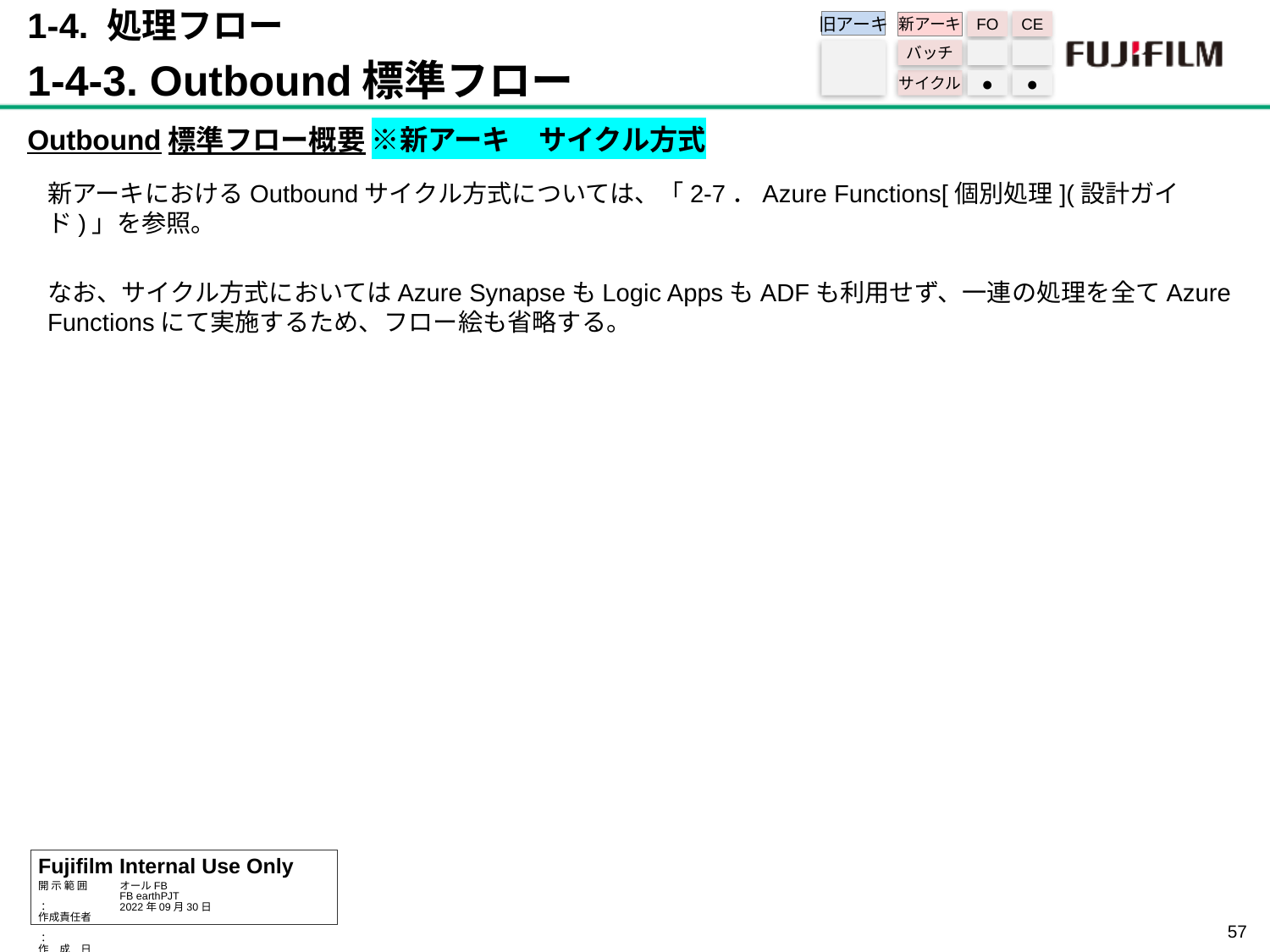

1-4. 処理フロー
1-4-3. Outbound標準フロー
旧アーキ
FO
CE
新アーキ
バッチ

サイクル
●
●

Outbound標準フロー概要 ※新アーキ　サイクル方式
新アーキにおけるOutboundサイクル方式については、「2-7．Azure Functions[個別処理](設計ガイド)」を参照。

なお、サイクル方式においてはAzure SynapseもLogic AppsもADFも利用せず、一連の処理を全てAzure Functionsにて実施するため、フロー絵も省略する。

57